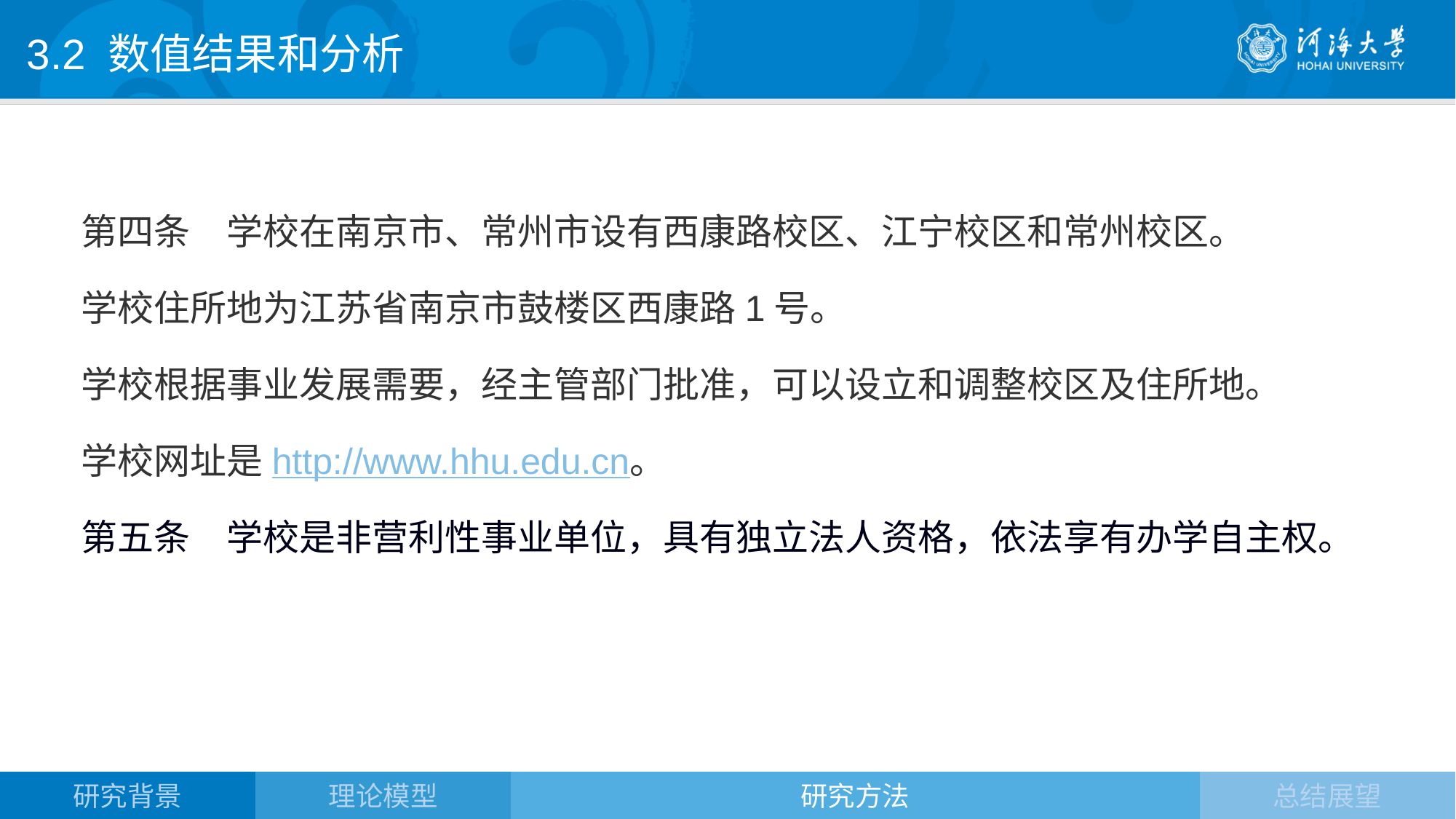

3.2 数值结果和分析
第四条　学校在南京市、常州市设有西康路校区、江宁校区和常州校区。
学校住所地为江苏省南京市鼓楼区西康路1号。
学校根据事业发展需要，经主管部门批准，可以设立和调整校区及住所地。
学校网址是http://www.hhu.edu.cn。
第五条　学校是非营利性事业单位，具有独立法人资格，依法享有办学自主权。
理论模型
研究背景
研究方法
总结展望